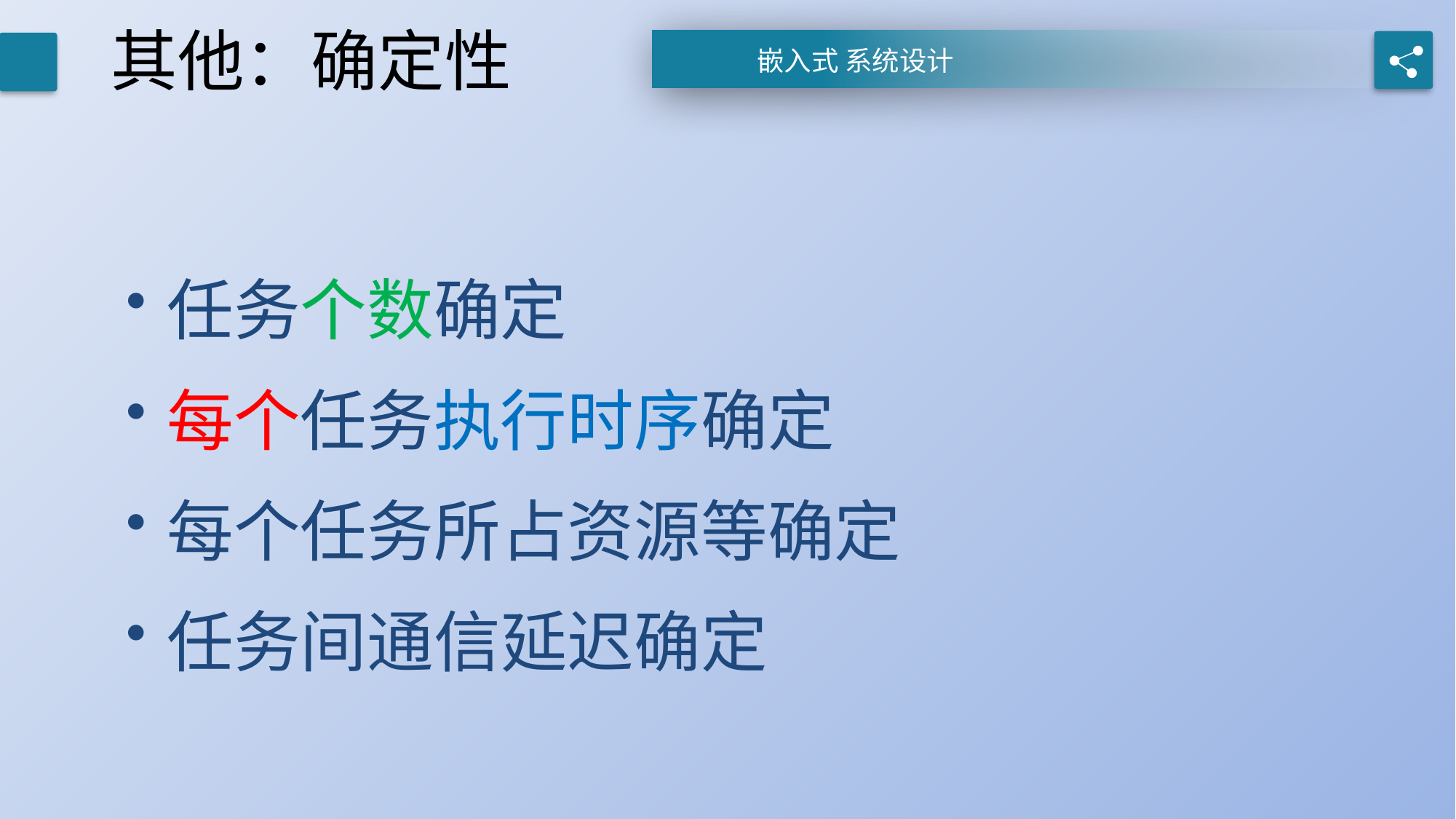

# 其他：确定性

任务个数确定
每个任务执行时序确定
每个任务所占资源等确定
任务间通信延迟确定